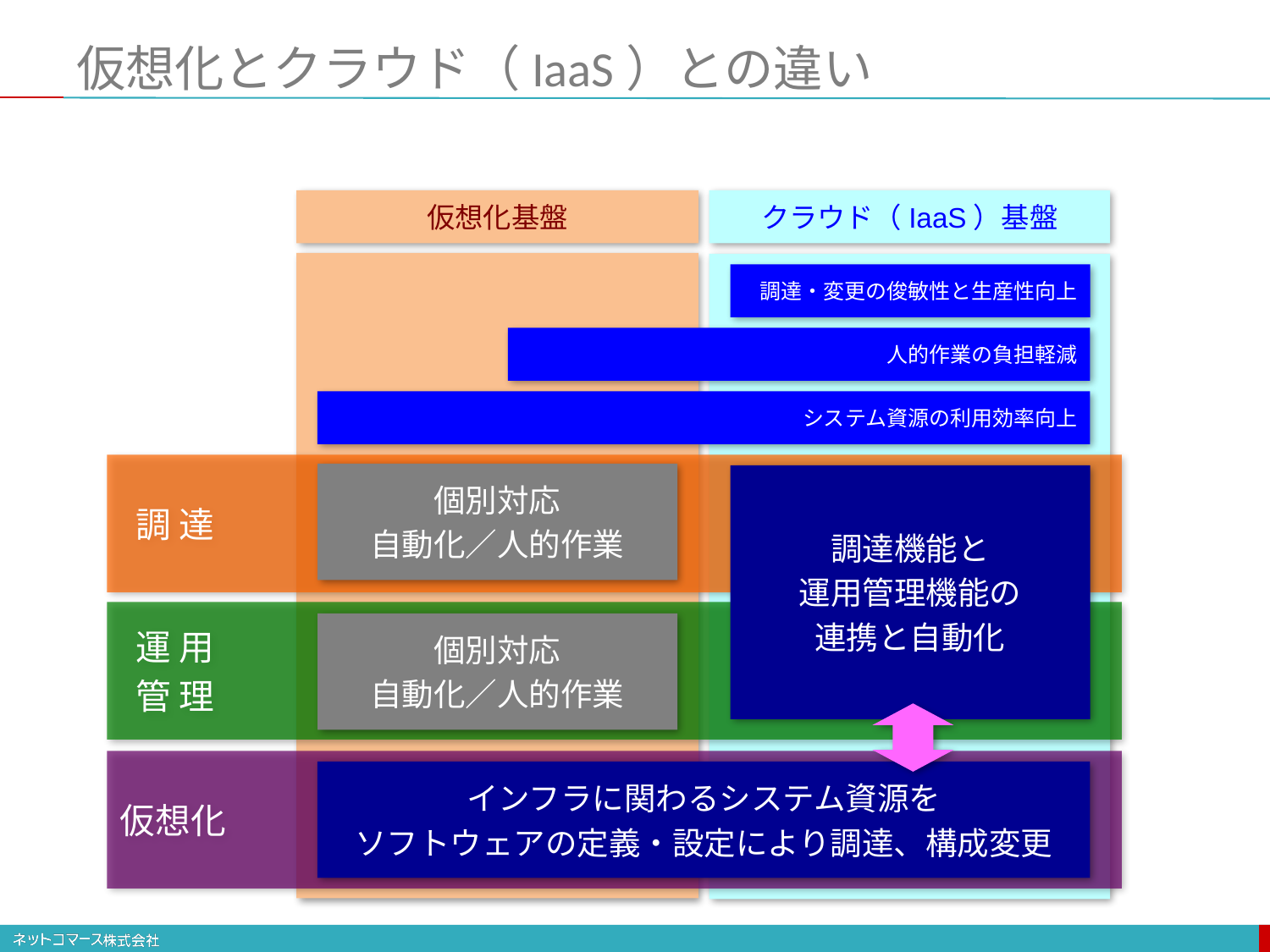

# 仮想化とクラウド（IaaS）との違い
仮想化基盤
クラウド（IaaS）基盤

調達・変更の俊敏性と生産性向上
人的作業の負担軽減
システム資源の利用効率向上
 調 達
個別対応
自動化／人的作業
調達機能と
運用管理機能の
連携と自動化
 運 用
 管 理
個別対応
自動化／人的作業

仮想化
インフラに関わるシステム資源を
ソフトウェアの定義・設定により調達、構成変更